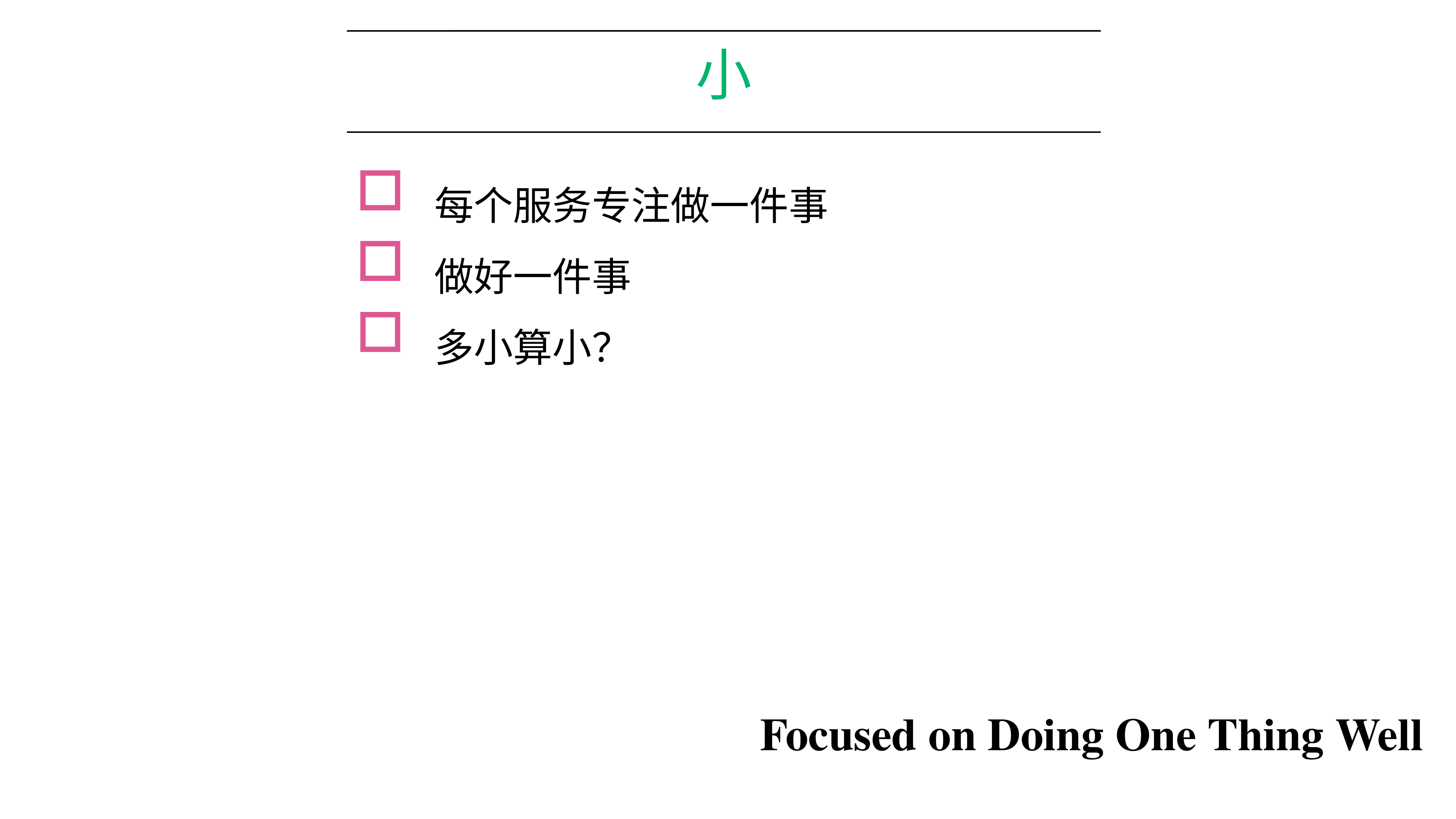

# 小
每个服务专注做一件事
做好一件事
多小算小？
Focused on Doing One Thing Well